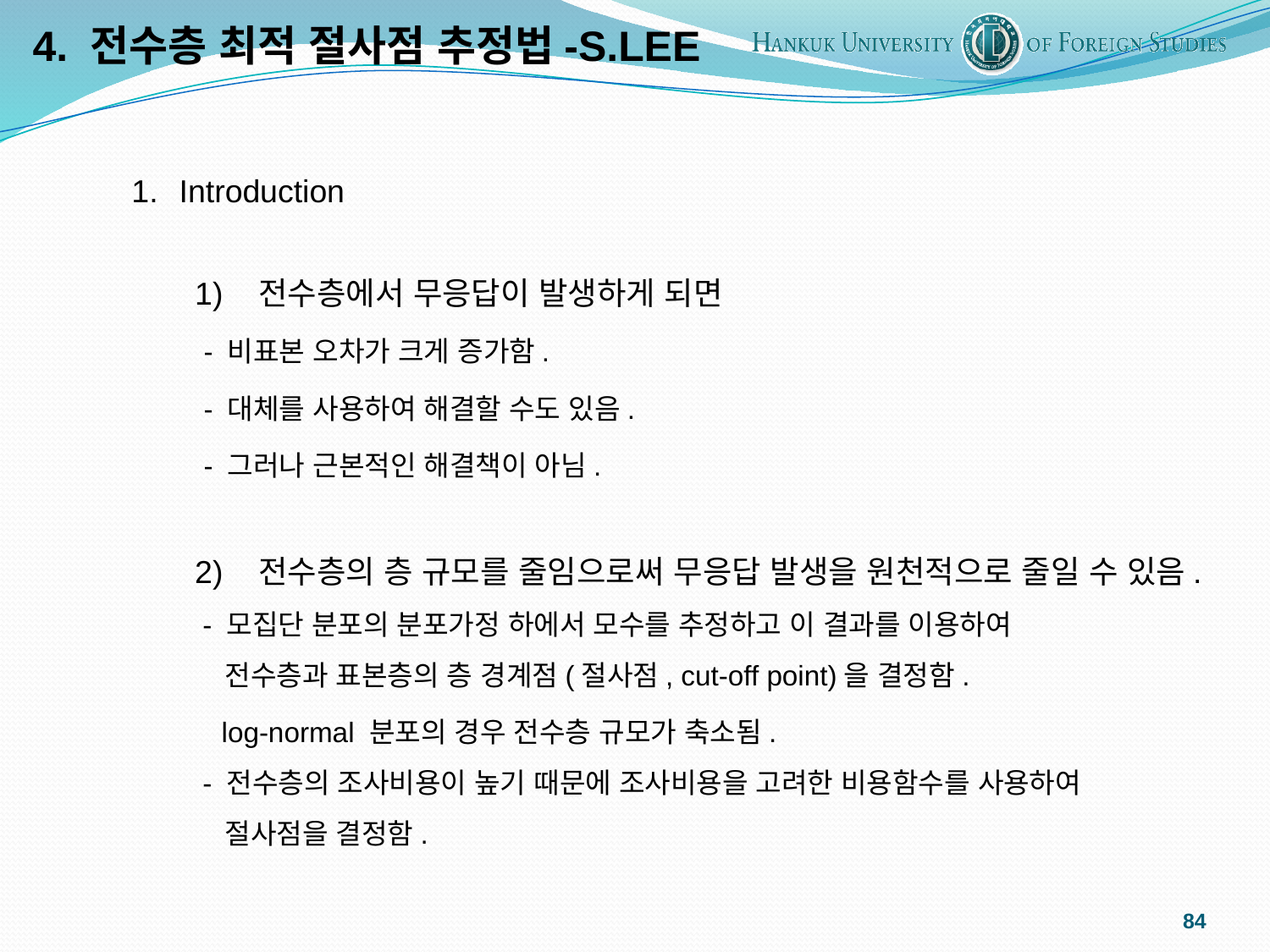

4. 전수층 최적 절사점 추정법-S.LEE
Introduction

전수층에서 무응답이 발생하게 되면
 - 비표본 오차가 크게 증가함.
 - 대체를 사용하여 해결할 수도 있음.
 - 그러나 근본적인 해결책이 아님.

전수층의 층 규모를 줄임으로써 무응답 발생을 원천적으로 줄일 수 있음.
 - 모집단 분포의 분포가정 하에서 모수를 추정하고 이 결과를 이용하여
   전수층과 표본층의 층 경계점(절사점, cut-off point)을 결정함.
   log-normal 분포의 경우 전수층 규모가 축소됨.
 - 전수층의 조사비용이 높기 때문에 조사비용을 고려한 비용함수를 사용하여
   절사점을 결정함.
84